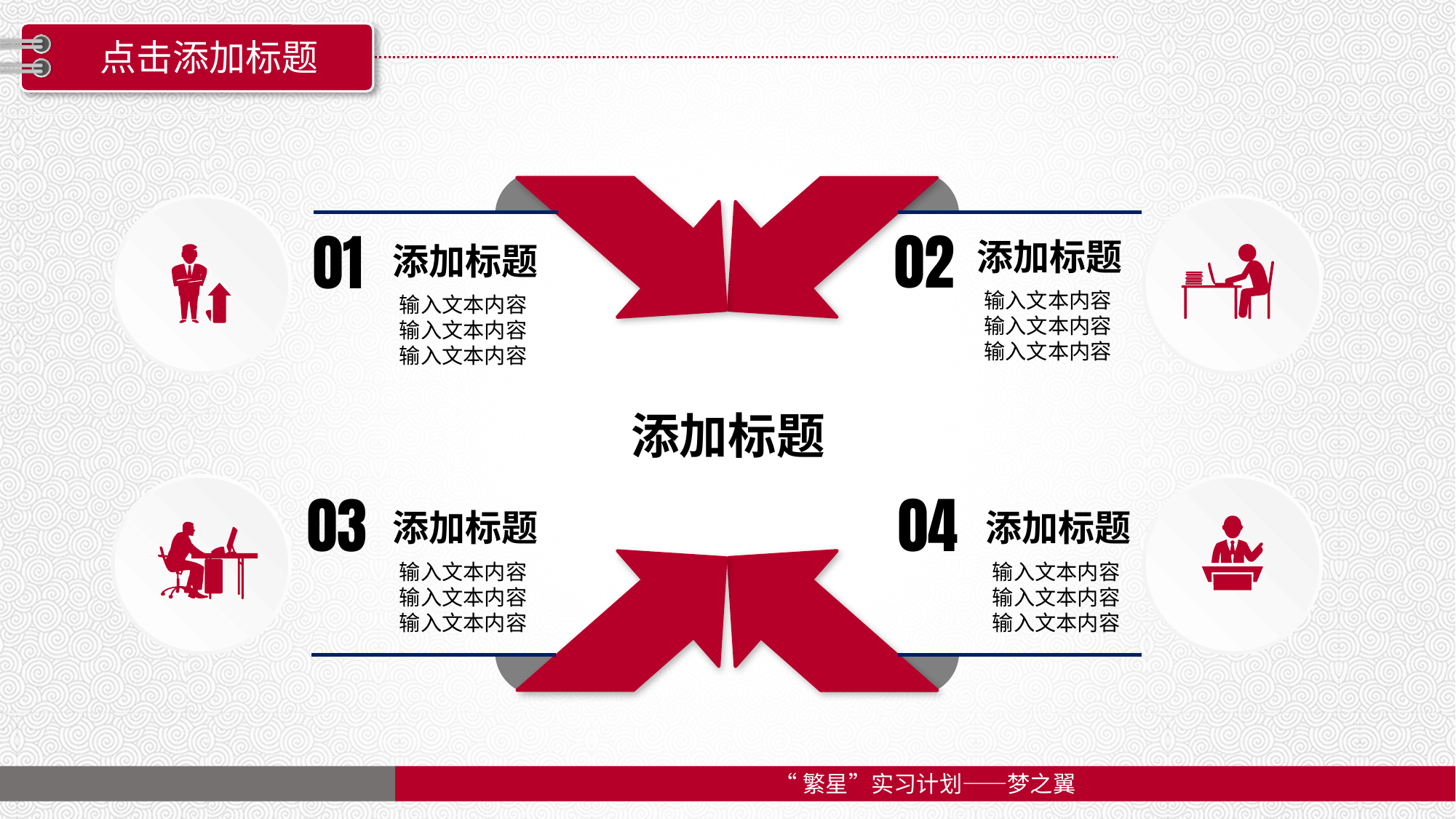

点击添加标题

02
01
添加标题
添加标题

输入文本内容
输入文本内容
输入文本内容
输入文本内容
输入文本内容
输入文本内容
添加标题

03
04
添加标题
添加标题

输入文本内容
输入文本内容
输入文本内容
输入文本内容
输入文本内容
输入文本内容